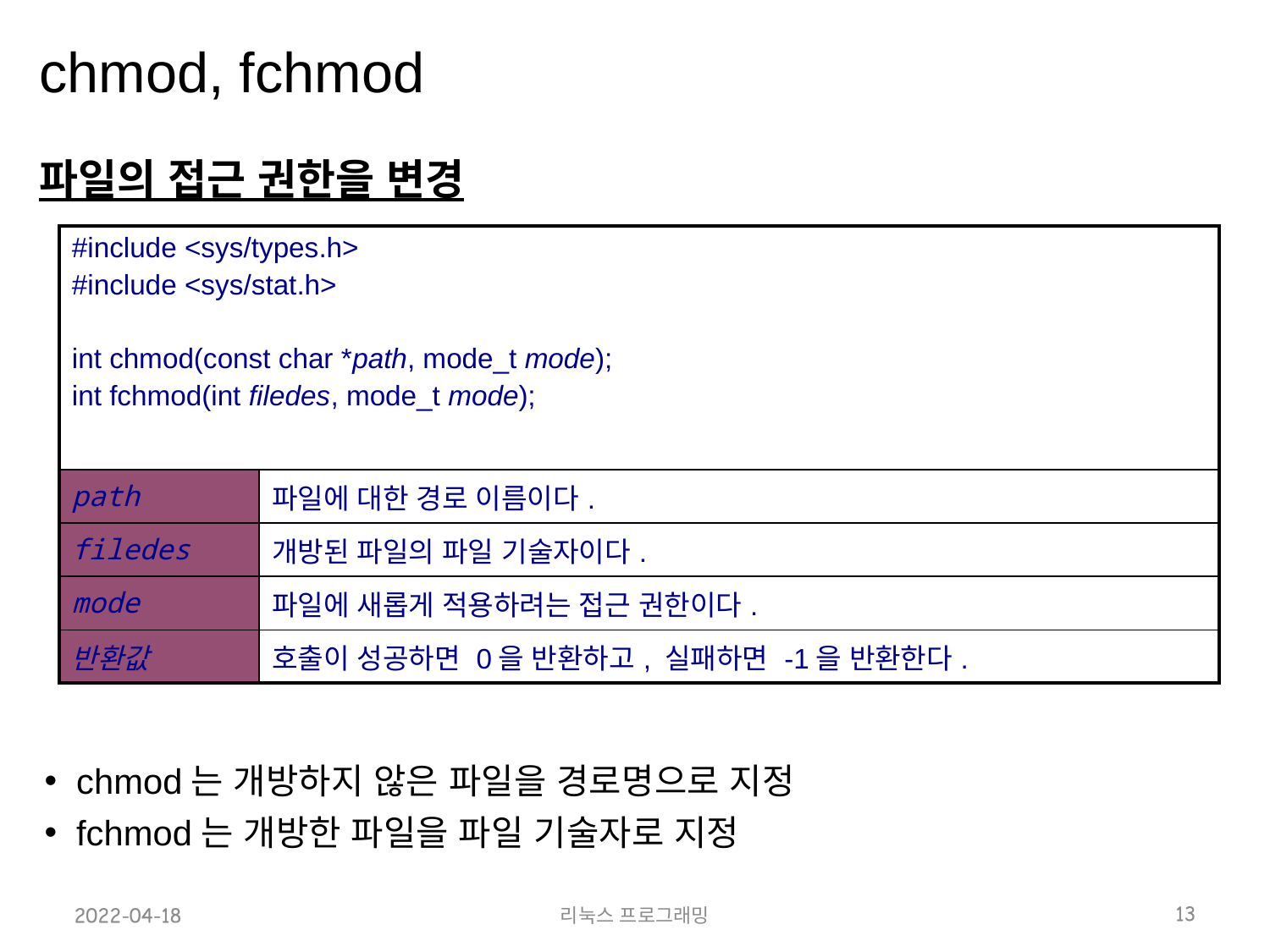

# chmod, fchmod
파일의 접근 권한을 변경

chmod는 개방하지 않은 파일을 경로명으로 지정
fchmod는 개방한 파일을 파일 기술자로 지정

| #include <sys/types.h> #include <sys/stat.h> int chmod(const char \*path, mode\_t mode); int fchmod(int filedes, mode\_t mode); |  |
| --- | --- |
| path | 파일에 대한 경로 이름이다. |
| filedes | 개방된 파일의 파일 기술자이다. |
| mode | 파일에 새롭게 적용하려는 접근 권한이다. |
| 반환값 | 호출이 성공하면 0을 반환하고, 실패하면 -1을 반환한다. |
2022-04-18
리눅스 프로그래밍
13